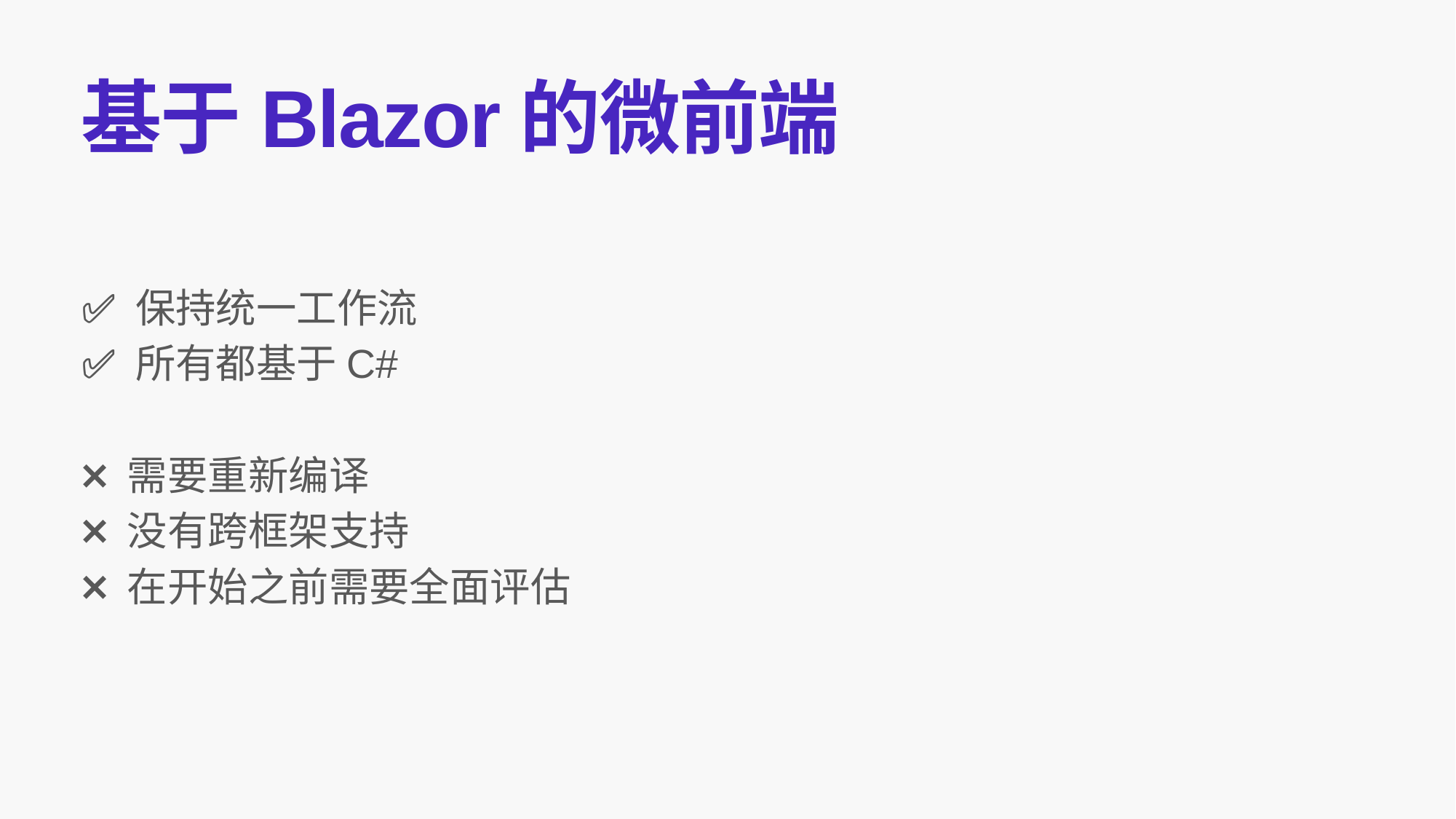

# 基于Blazor的微前端
✅ 保持统一工作流
✅ 所有都基于C#

❌ 需要重新编译
❌ 没有跨框架支持
❌ 在开始之前需要全面评估